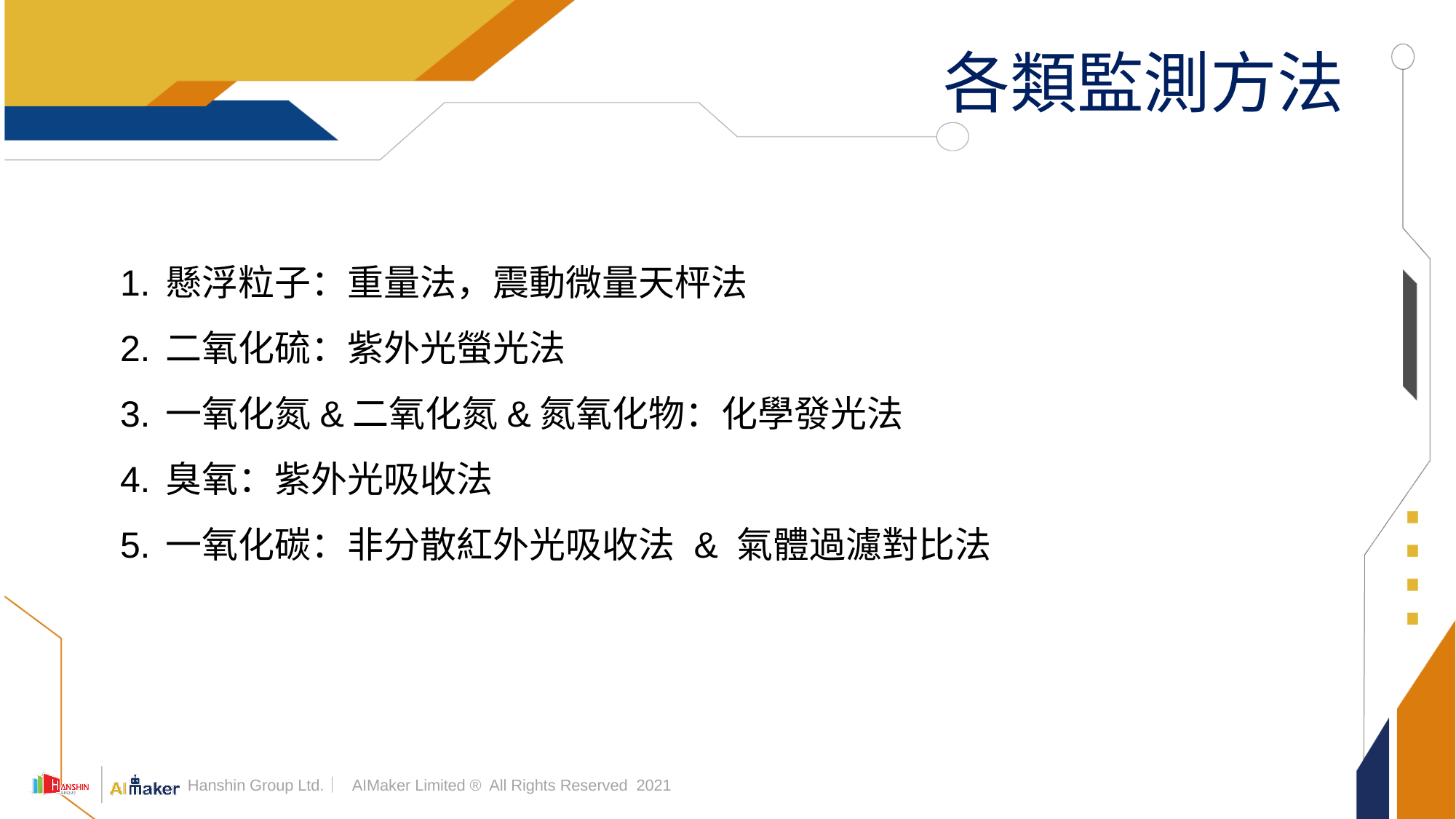

# 各類監測方法
懸浮粒子：重量法，震動微量天枰法
二氧化硫：紫外光螢光法
一氧化氮&二氧化氮&氮氧化物：化學發光法
臭氧：紫外光吸收法
一氧化碳：非分散紅外光吸收法 & 氣體過濾對比法